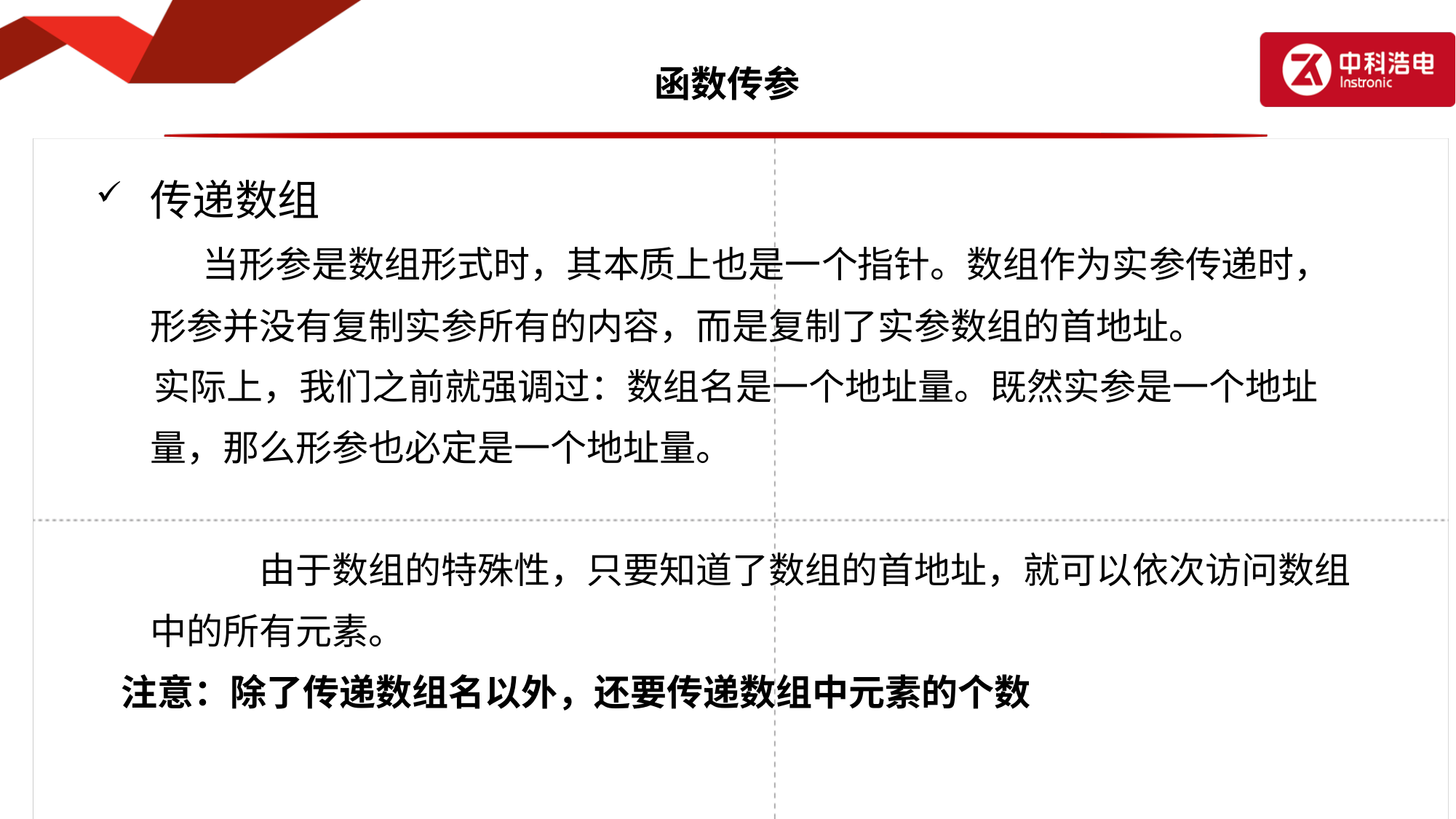

# 函数传参
传递数组
            当形参是数组形式时，其本质上也是一个指针。数组作为实参传递时，形参并没有复制实参所有的内容，而是复制了实参数组的首地址。
      实际上，我们之前就强调过：数组名是一个地址量。既然实参是一个地址量，那么形参也必定是一个地址量。

		由于数组的特殊性，只要知道了数组的首地址，就可以依次访问数组中的所有元素。
  注意：除了传递数组名以外，还要传递数组中元素的个数